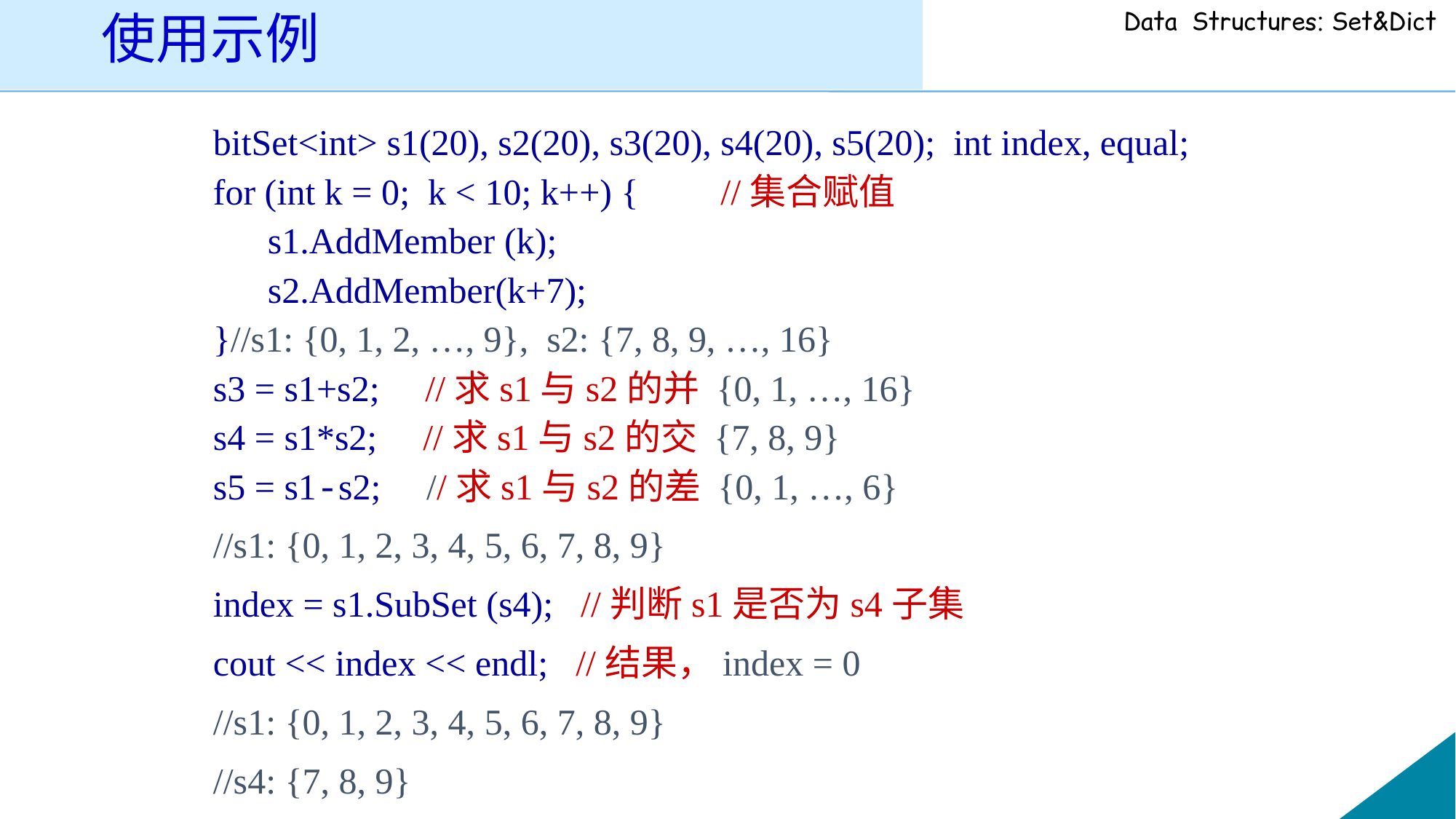

# 使用示例
bitSet<int> s1(20), s2(20), s3(20), s4(20), s5(20);  int index, equal;
for (int k = 0;  k < 10; k++) {         //集合赋值
      s1.AddMember (k);
      s2.AddMember(k+7);
}//s1: {0, 1, 2, …, 9},  s2: {7, 8, 9, …, 16}
s3 = s1+s2;     //求s1与s2的并 {0, 1, …, 16}
s4 = s1*s2;     //求s1与s2的交 {7, 8, 9}
s5 = s1-s2;     //求s1与s2的差 {0, 1, …, 6}
//s1: {0, 1, 2, 3, 4, 5, 6, 7, 8, 9}
index = s1.SubSet (s4);   //判断s1是否为s4子集
cout << index << endl;   //结果，index = 0
//s1: {0, 1, 2, 3, 4, 5, 6, 7, 8, 9}
//s4: {7, 8, 9}
    equal = s1 == s2;             //集合s1与s2比较相等
    cout << equal << endl;   //为0, 两集合不等